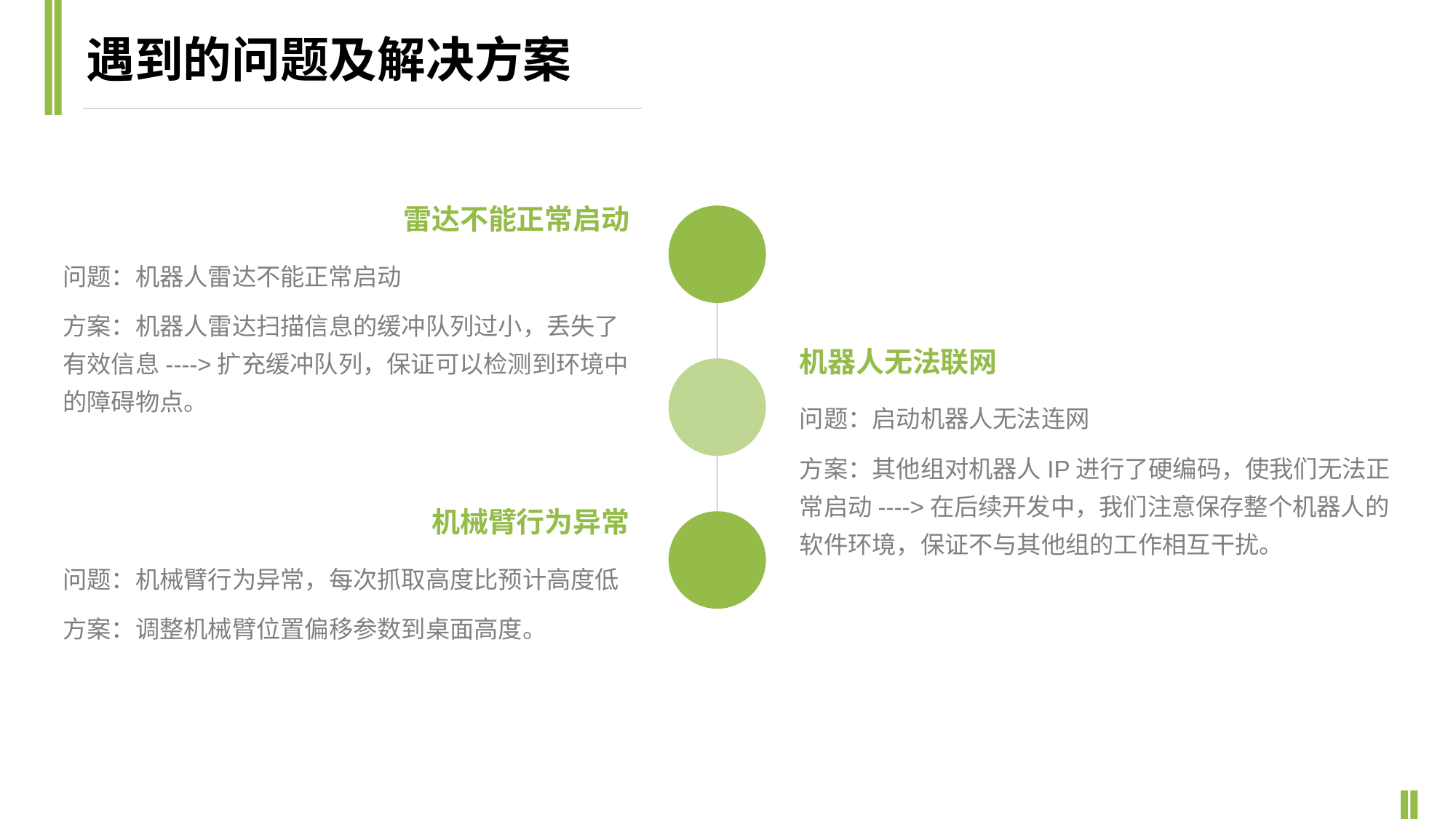

遇到的问题及解决方案
雷达不能正常启动

问题：机器人雷达不能正常启动
方案：机器人雷达扫描信息的缓冲队列过小，丢失了有效信息---->扩充缓冲队列，保证可以检测到环境中的障碍物点。
机器人无法联网

问题：启动机器人无法连网
方案：其他组对机器人IP进行了硬编码，使我们无法正常启动---->在后续开发中，我们注意保存整个机器人的软件环境，保证不与其他组的工作相互干扰。
机械臂行为异常

问题：机械臂行为异常，每次抓取高度比预计高度低
方案：调整机械臂位置偏移参数到桌面高度。